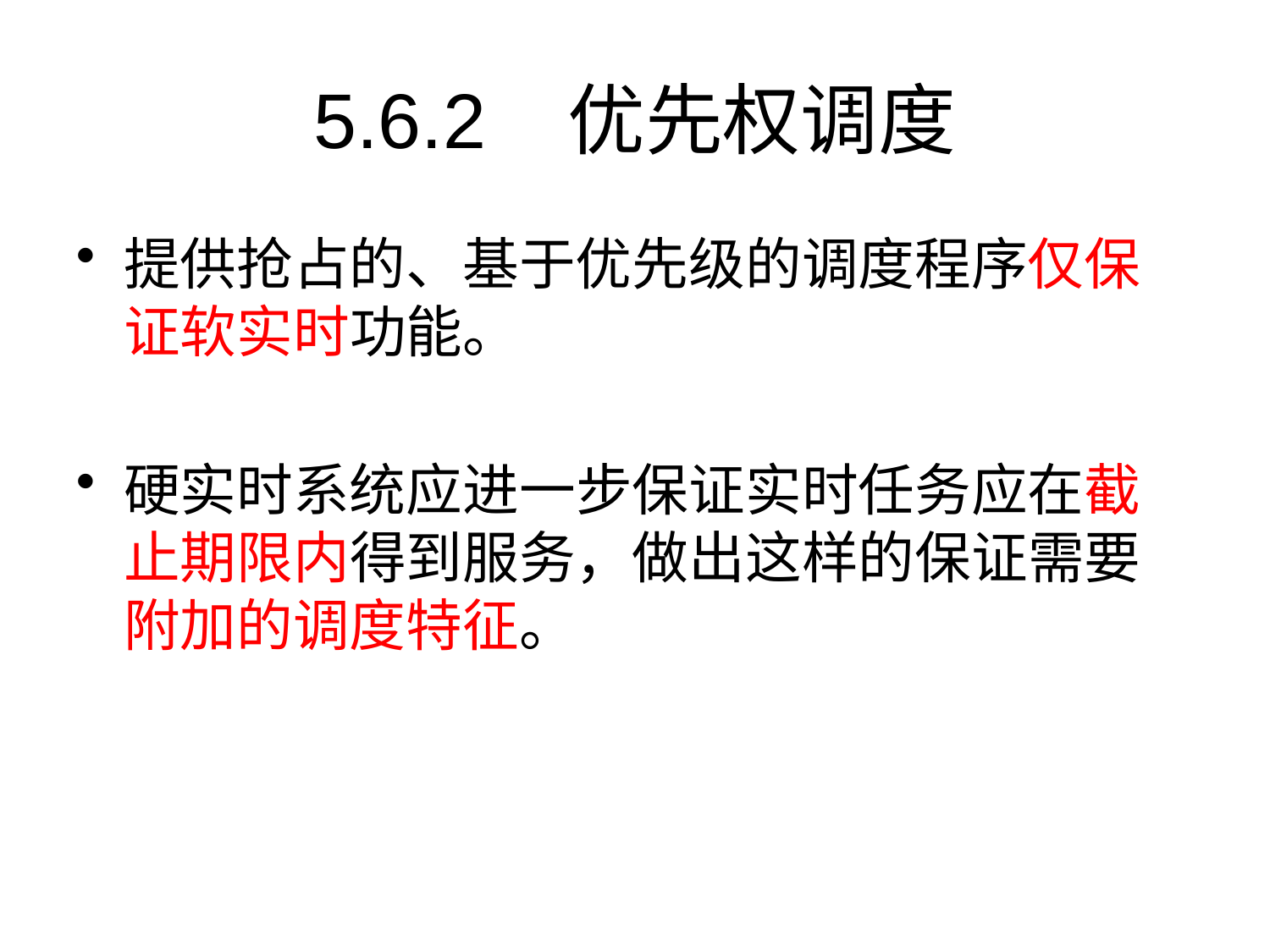

# 5.6.2	优先权调度
提供抢占的、基于优先级的调度程序仅保证软实时功能。

硬实时系统应进一步保证实时任务应在截止期限内得到服务，做出这样的保证需要附加的调度特征。